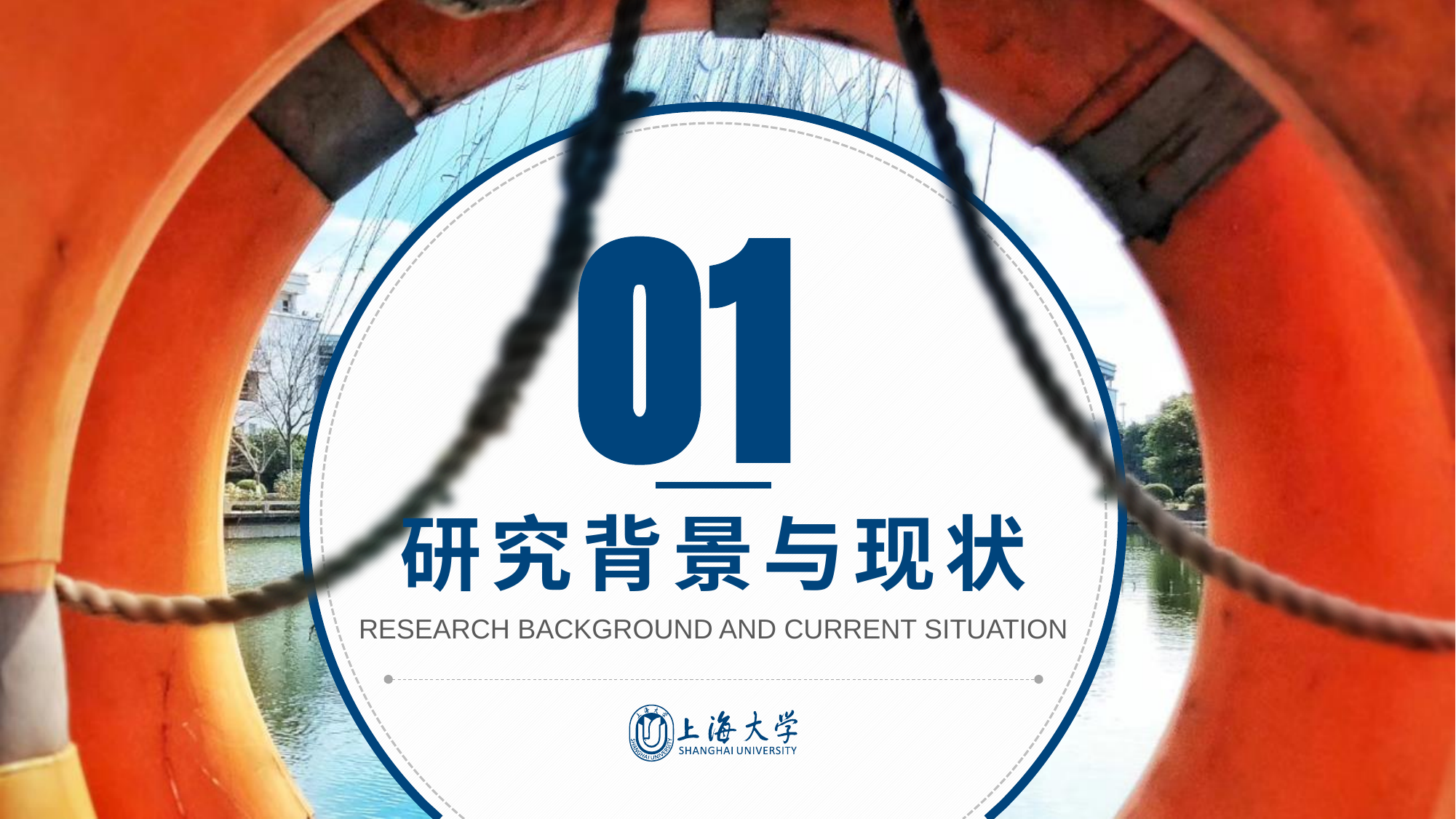

右键单击左侧缩略图→版式→选择【其他过渡页形式】
01
# 研究背景与现状
RESEARCH BACKGROUND AND CURRENT SITUATION